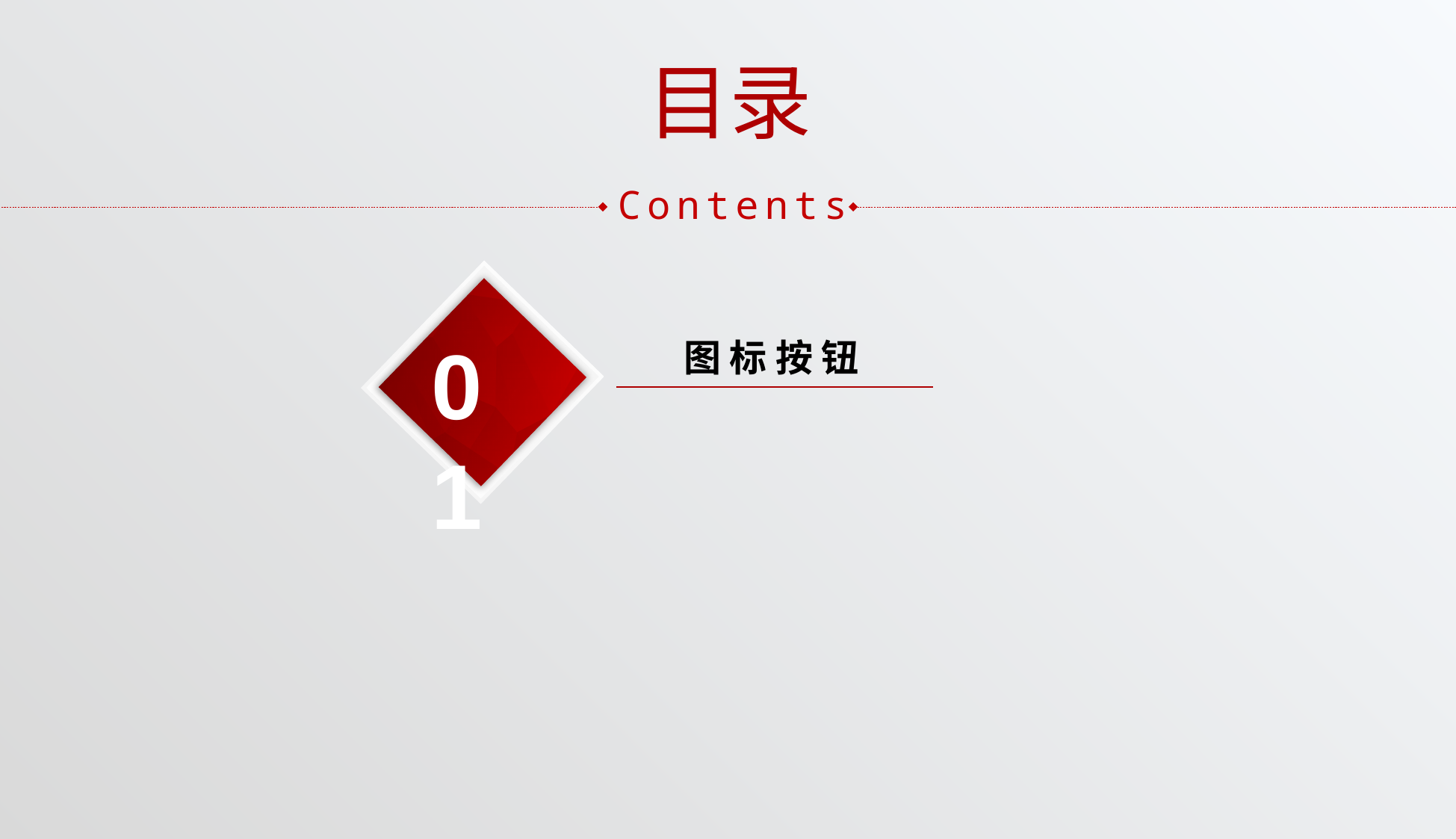

目录
Contents

01
图 标 按 钮